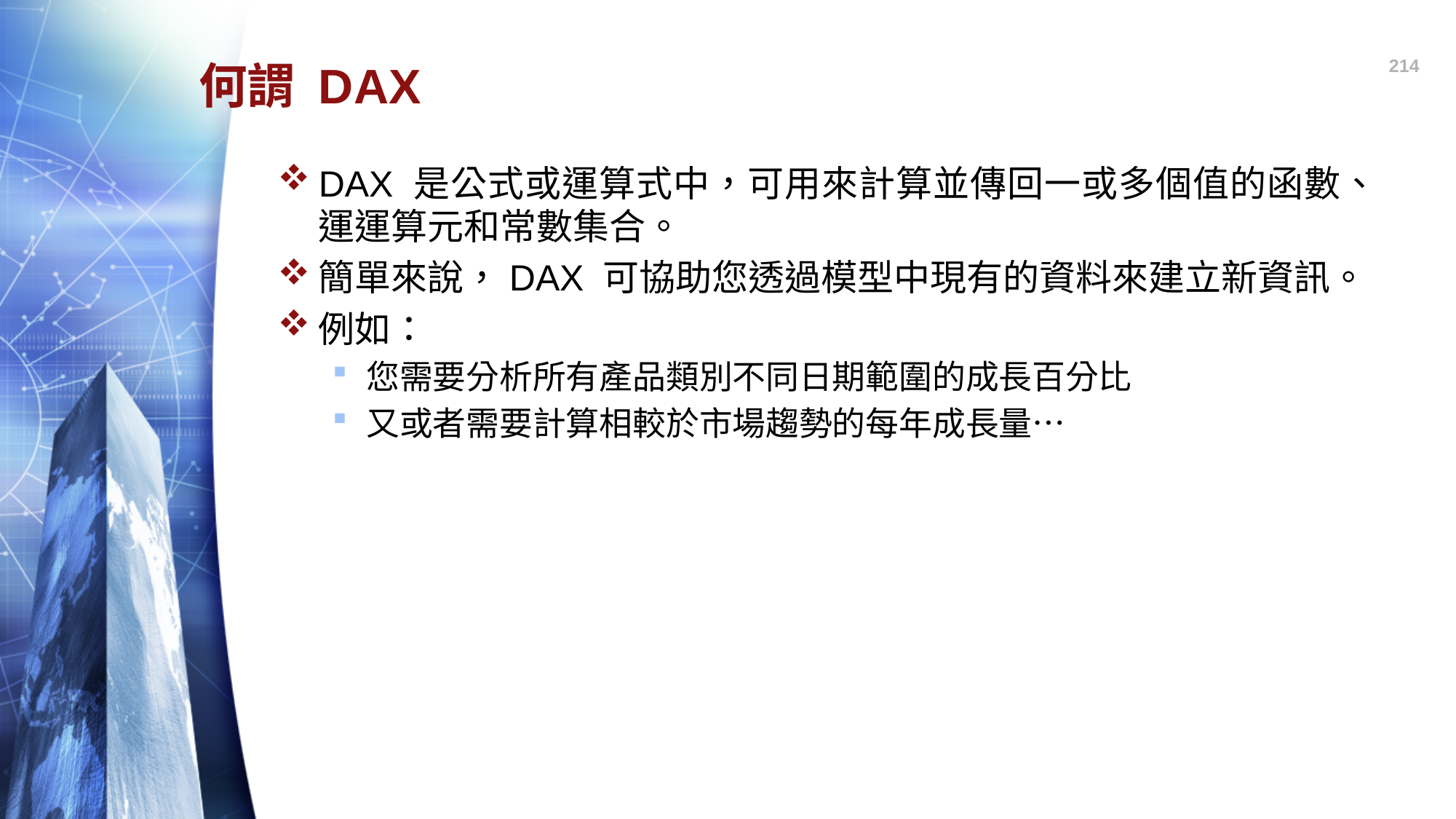

214
# 何謂 DAX
DAX 是公式或運算式中，可用來計算並傳回一或多個值的函數、運運算元和常數集合。
簡單來說，DAX 可協助您透過模型中現有的資料來建立新資訊。
例如：
您需要分析所有產品類別不同日期範圍的成長百分比
又或者需要計算相較於市場趨勢的每年成長量…